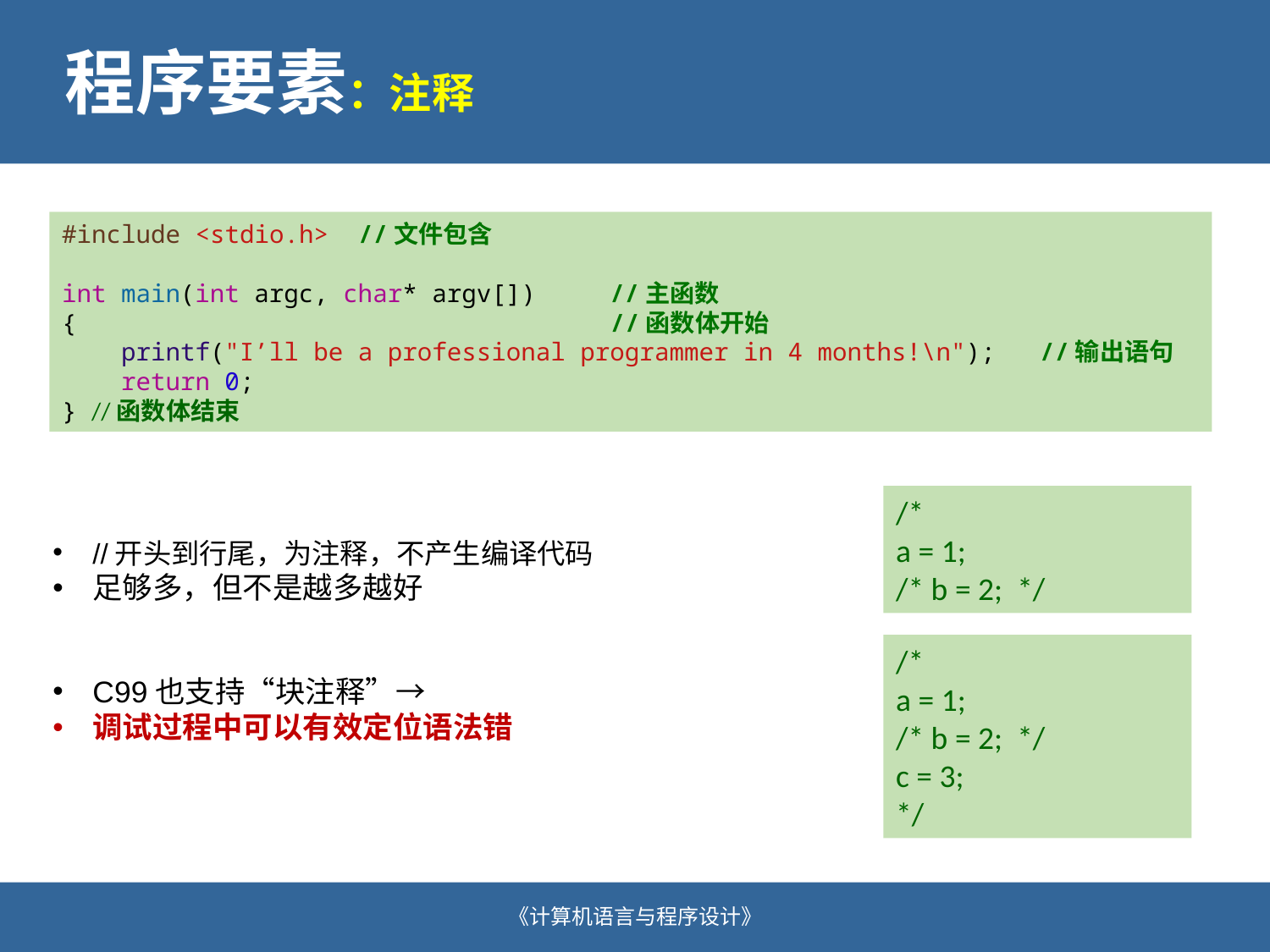

# 程序要素：注释
#include <stdio.h>  //文件包含

int main(int argc, char* argv[])     //主函数
{                                    //函数体开始
    printf("I’ll be a professional programmer in 4 months!\n");   //输出语句
    return 0;
} //函数体结束
/*
a = 1;
/* b = 2;  */
//开头到行尾，为注释，不产生编译代码
足够多，但不是越多越好

C99也支持“块注释”→
调试过程中可以有效定位语法错
/*
a = 1;
/* b = 2;  */
c = 3;
*/

《计算机语言与程序设计》
33